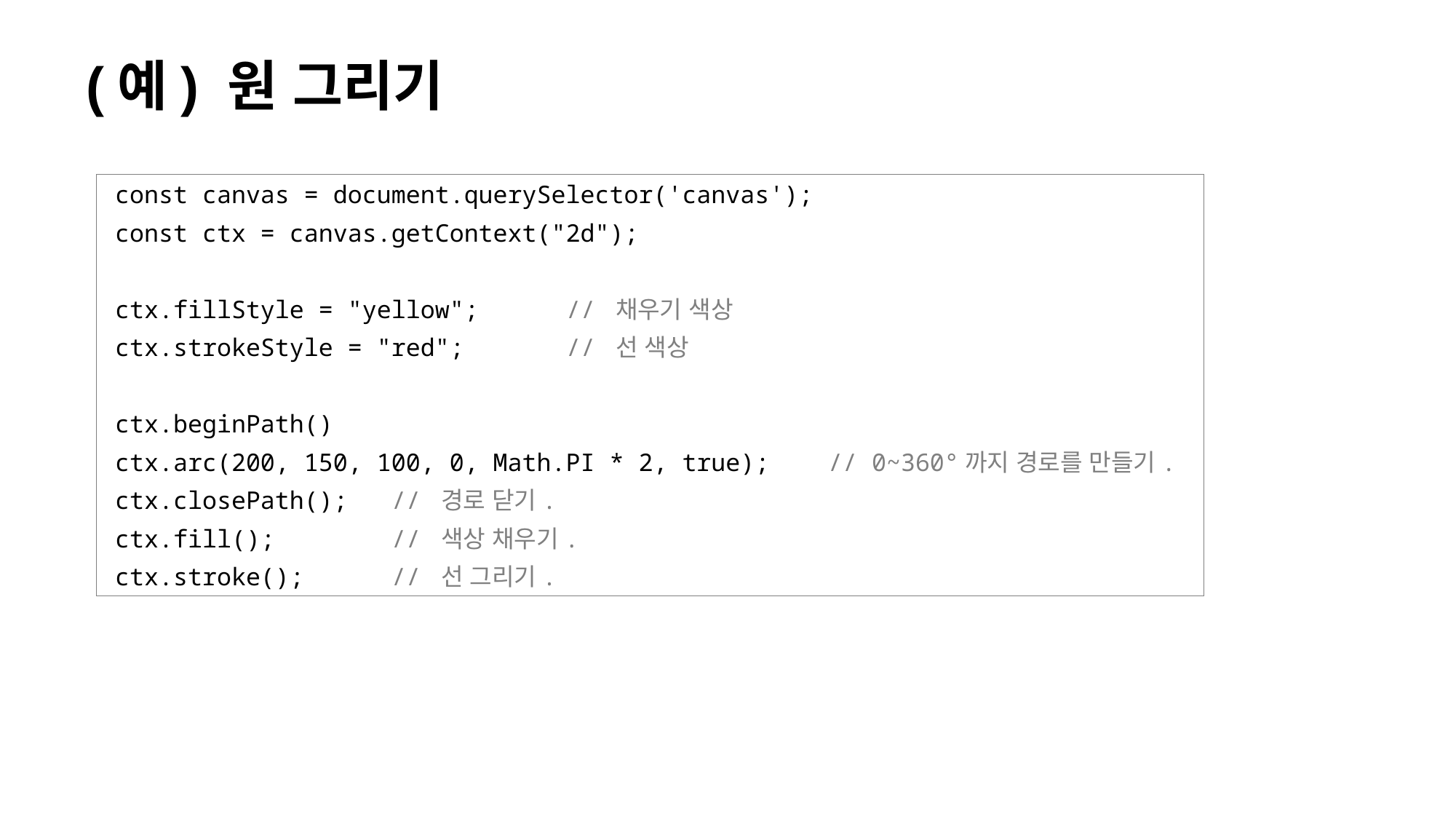

# (예) 원 그리기
const canvas = document.querySelector('canvas');
const ctx = canvas.getContext("2d");

ctx.fillStyle = "yellow";      // 채우기 색상
ctx.strokeStyle = "red";       // 선 색상

ctx.beginPath()
ctx.arc(200, 150, 100, 0, Math.PI * 2, true);    // 0~360°까지 경로를 만들기.
ctx.closePath();   // 경로 닫기.
ctx.fill();        // 색상 채우기.
ctx.stroke();      // 선 그리기.